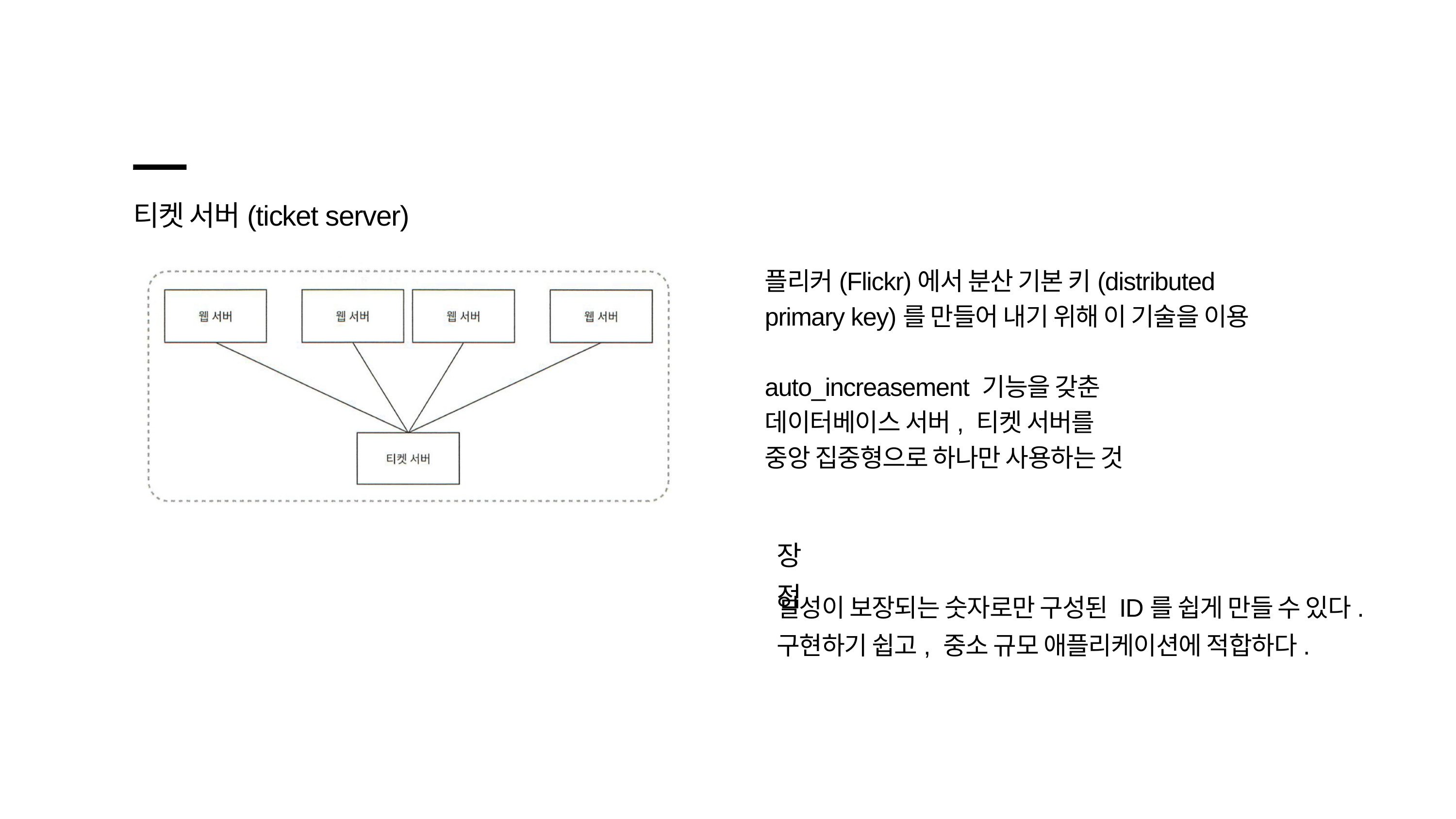

티켓 서버(ticket server)

플리커(Flickr)에서 분산 기본 키(distributed primary key)를 만들어 내기 위해 이 기술을 이용

auto_increasement 기능을 갖춘
데이터베이스 서버, 티켓 서버를
중앙 집중형으로 하나만 사용하는 것
장점
일성이 보장되는 숫자로만 구성된 ID를 쉽게 만들 수 있다.
구현하기 쉽고, 중소 규모 애플리케이션에 적합하다.